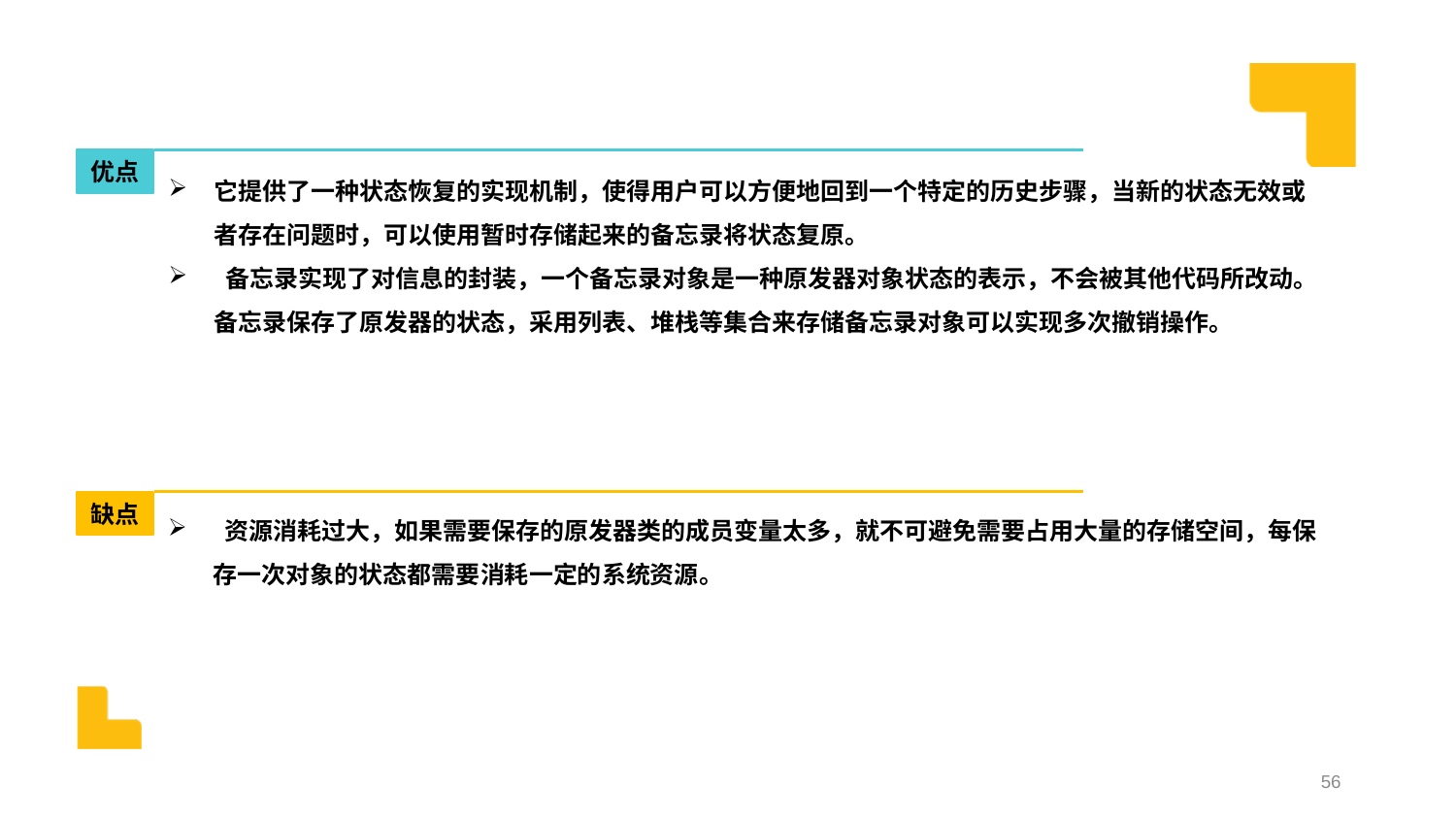

优点
它提供了一种状态恢复的实现机制，使得用户可以方便地回到一个特定的历史步骤，当新的状态无效或者存在问题时，可以使用暂时存储起来的备忘录将状态复原。
 备忘录实现了对信息的封装，一个备忘录对象是一种原发器对象状态的表示，不会被其他代码所改动。备忘录保存了原发器的状态，采用列表、堆栈等集合来存储备忘录对象可以实现多次撤销操作。
缺点
 资源消耗过大，如果需要保存的原发器类的成员变量太多，就不可避免需要占用大量的存储空间，每保存一次对象的状态都需要消耗一定的系统资源。
56